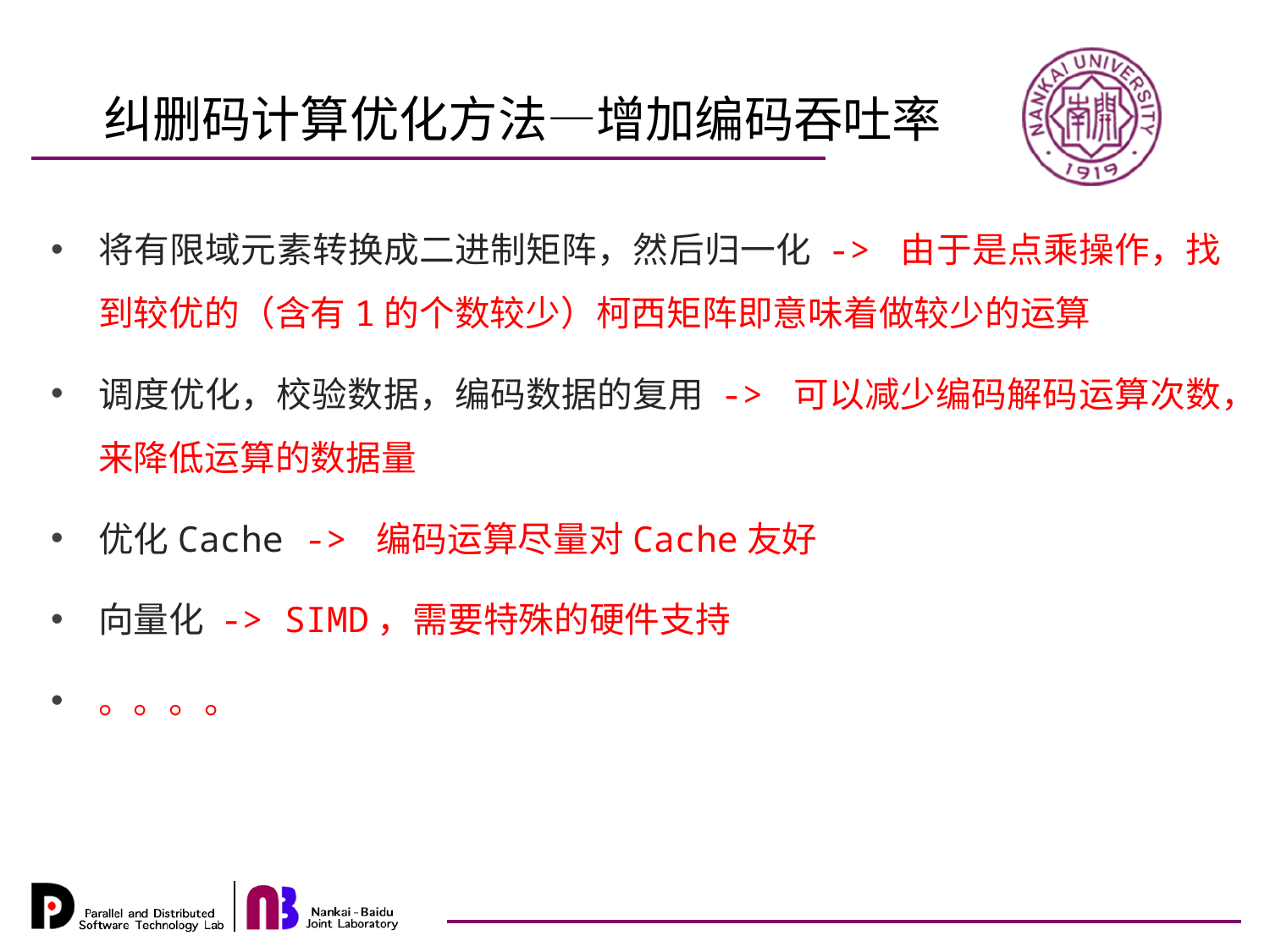

纠删码计算优化方法—增加编码吞吐率
将有限域元素转换成二进制矩阵，然后归一化 -> 由于是点乘操作，找到较优的（含有1的个数较少）柯西矩阵即意味着做较少的运算
调度优化，校验数据，编码数据的复用 -> 可以减少编码解码运算次数，来降低运算的数据量
优化Cache -> 编码运算尽量对Cache友好
向量化 -> SIMD，需要特殊的硬件支持
。。。。